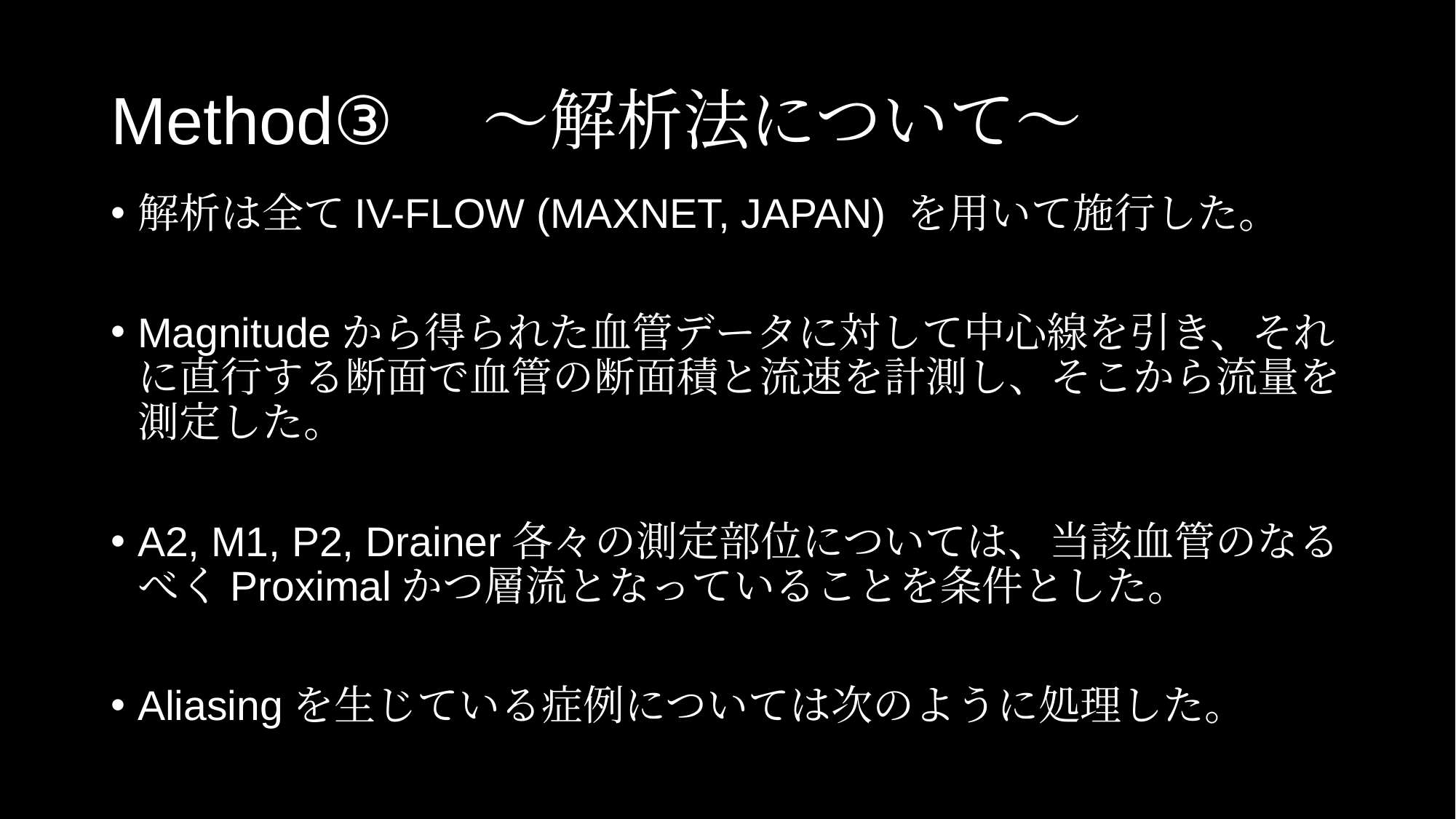

# Method③　～解析法について～
解析は全てIV-FLOW (MAXNET, JAPAN) を用いて施行した。

Magnitudeから得られた血管データに対して中心線を引き、それに直行する断面で血管の断面積と流速を計測し、そこから流量を測定した。

A2, M1, P2, Drainer各々の測定部位については、当該血管のなるべくProximalかつ層流となっていることを条件とした。

Aliasingを生じている症例については次のように処理した。